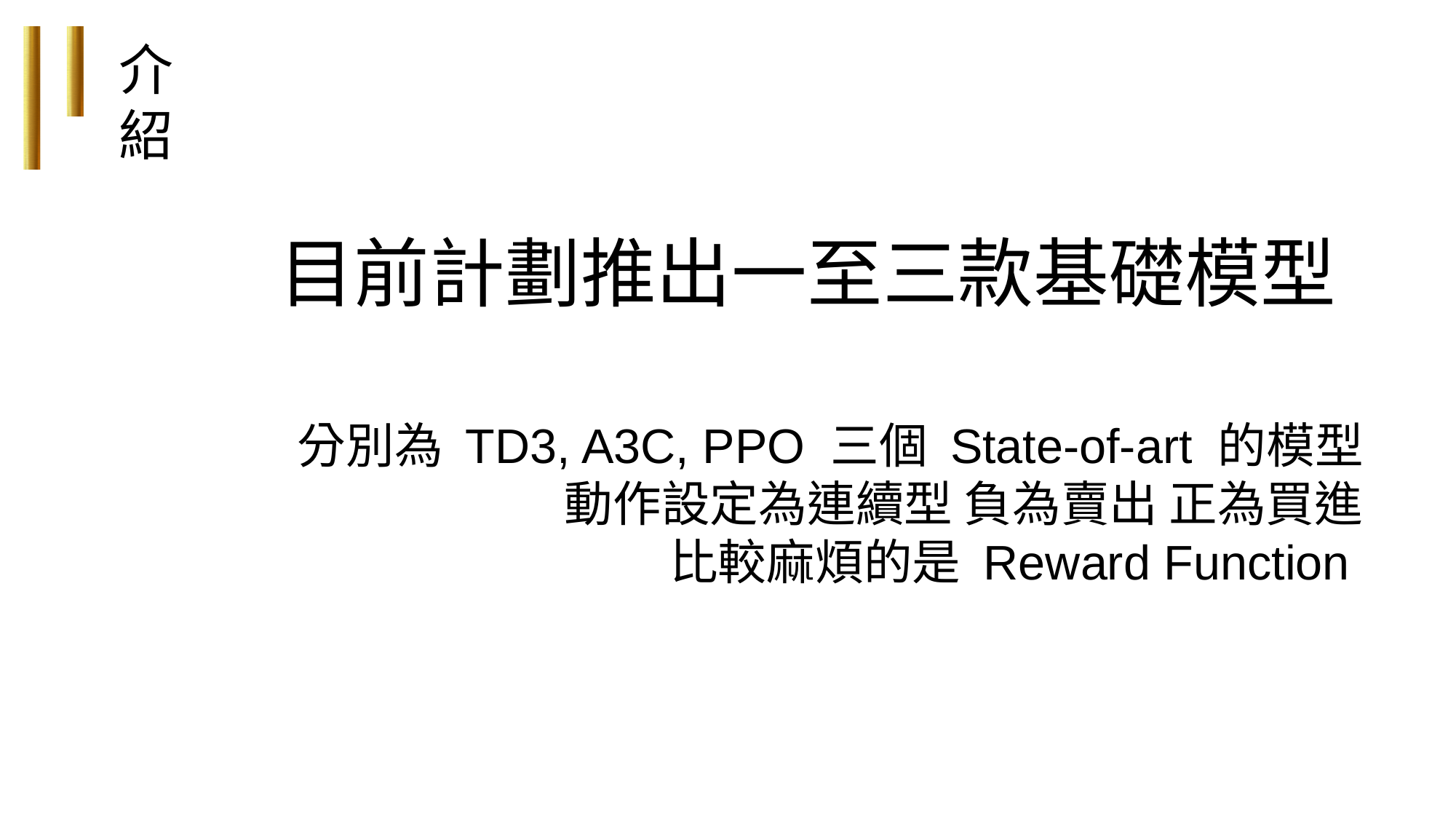

介紹

# 目前計劃推出一至三款基礎模型
分別為 TD3, A3C, PPO 三個 State-of-art 的模型
動作設定為連續型 負為賣出 正為買進
比較麻煩的是 Reward Function